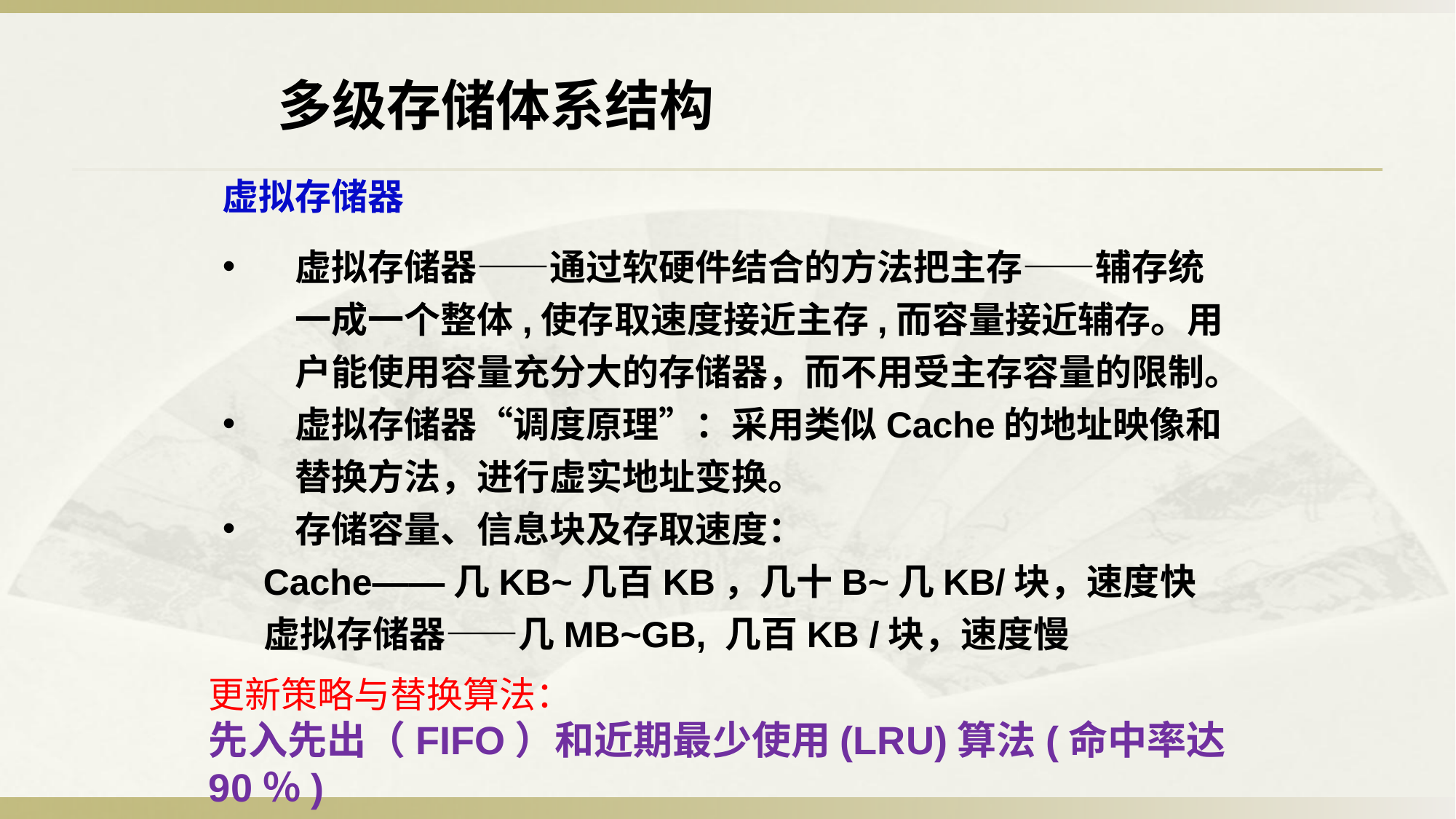

多级存储体系结构
虚拟存储器
虚拟存储器——通过软硬件结合的方法把主存——辅存统一成一个整体,使存取速度接近主存,而容量接近辅存。用户能使用容量充分大的存储器，而不用受主存容量的限制。
虚拟存储器“调度原理”：采用类似Cache的地址映像和替换方法，进行虚实地址变换。
存储容量、信息块及存取速度：
    Cache——几KB~几百KB，几十B~几KB/块，速度快
    虚拟存储器——几MB~GB, 几百KB /块，速度慢
更新策略与替换算法：
先入先出（FIFO）和近期最少使用(LRU)算法(命中率达90％)